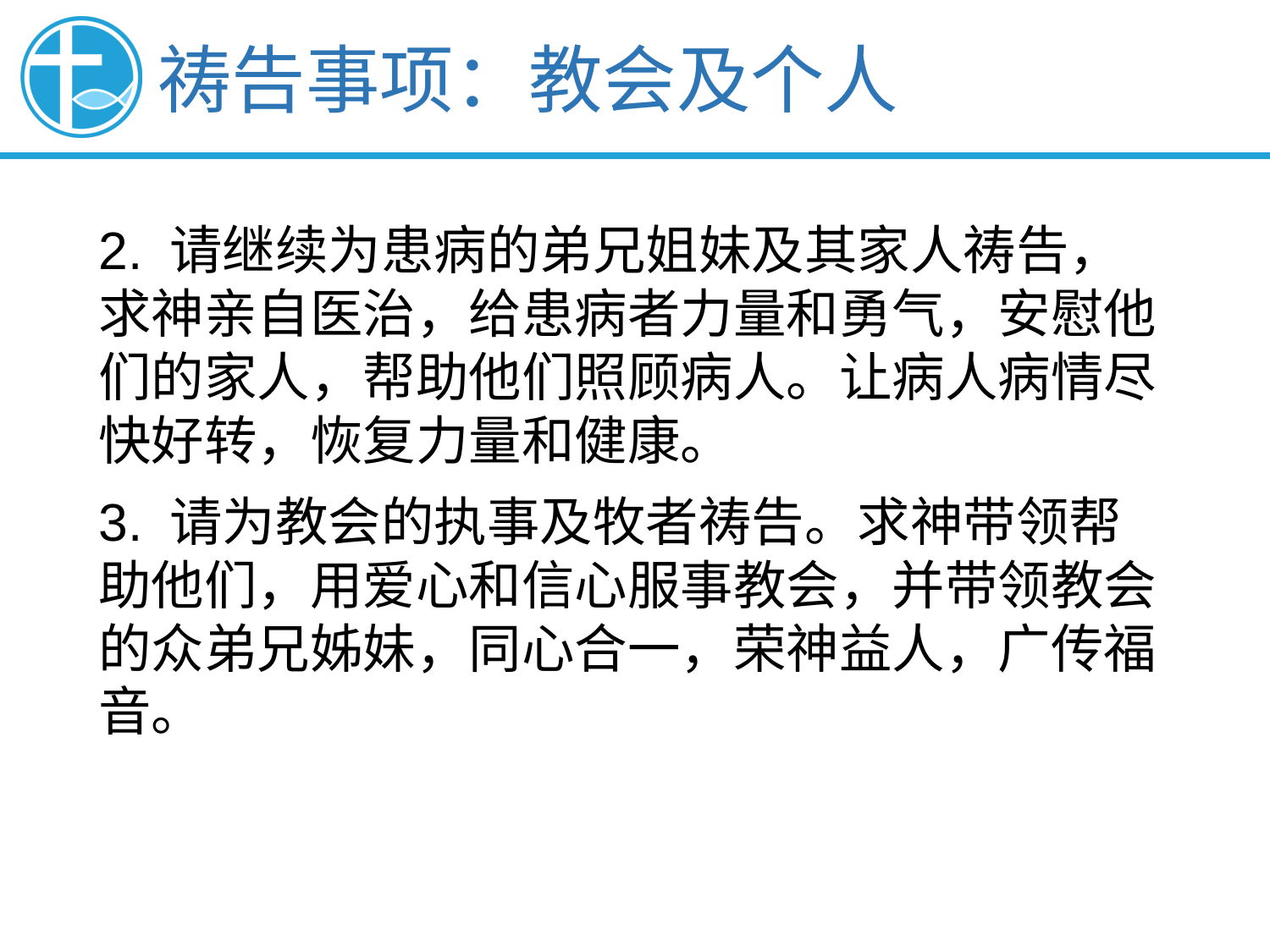

祷告事项：教会及个人

2. 请继续为患病的弟兄姐妹及其家人祷告，求神亲自医治，给患病者力量和勇气，安慰他们的家人，帮助他们照顾病人。让病人病情尽快好转，恢复力量和健康。
3. 请为教会的执事及牧者祷告。求神带领帮助他们，用爱心和信心服事教会，并带领教会的众弟兄姊妹，同心合一，荣神益人，广传福音。